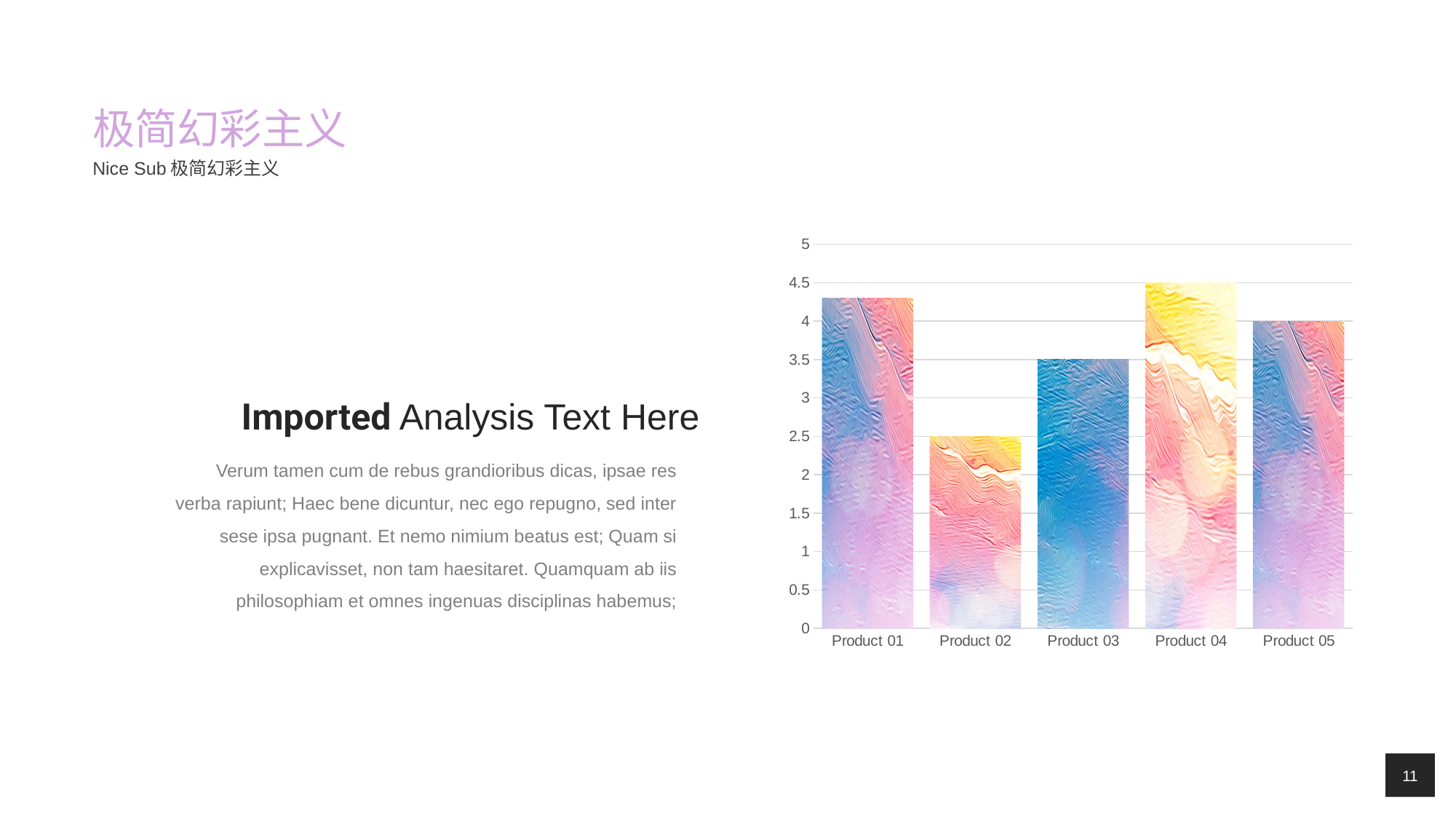

# 极简幻彩主义
Nice Sub极简幻彩主义

### Chart

| Category | Series 1 |
|---|---|
| Product 01 | 4.3 |
| Product 02 | 2.5 |
| Product 03 | 3.5 |
| Product 04 | 4.5 |
| Product 05 | 4.0 |
Imported Analysis Text Here
Verum tamen cum de rebus grandioribus dicas, ipsae res verba rapiunt; Haec bene dicuntur, nec ego repugno, sed inter sese ipsa pugnant. Et nemo nimium beatus est; Quam si explicavisset, non tam haesitaret. Quamquam ab iis philosophiam et omnes ingenuas disciplinas habemus;
11